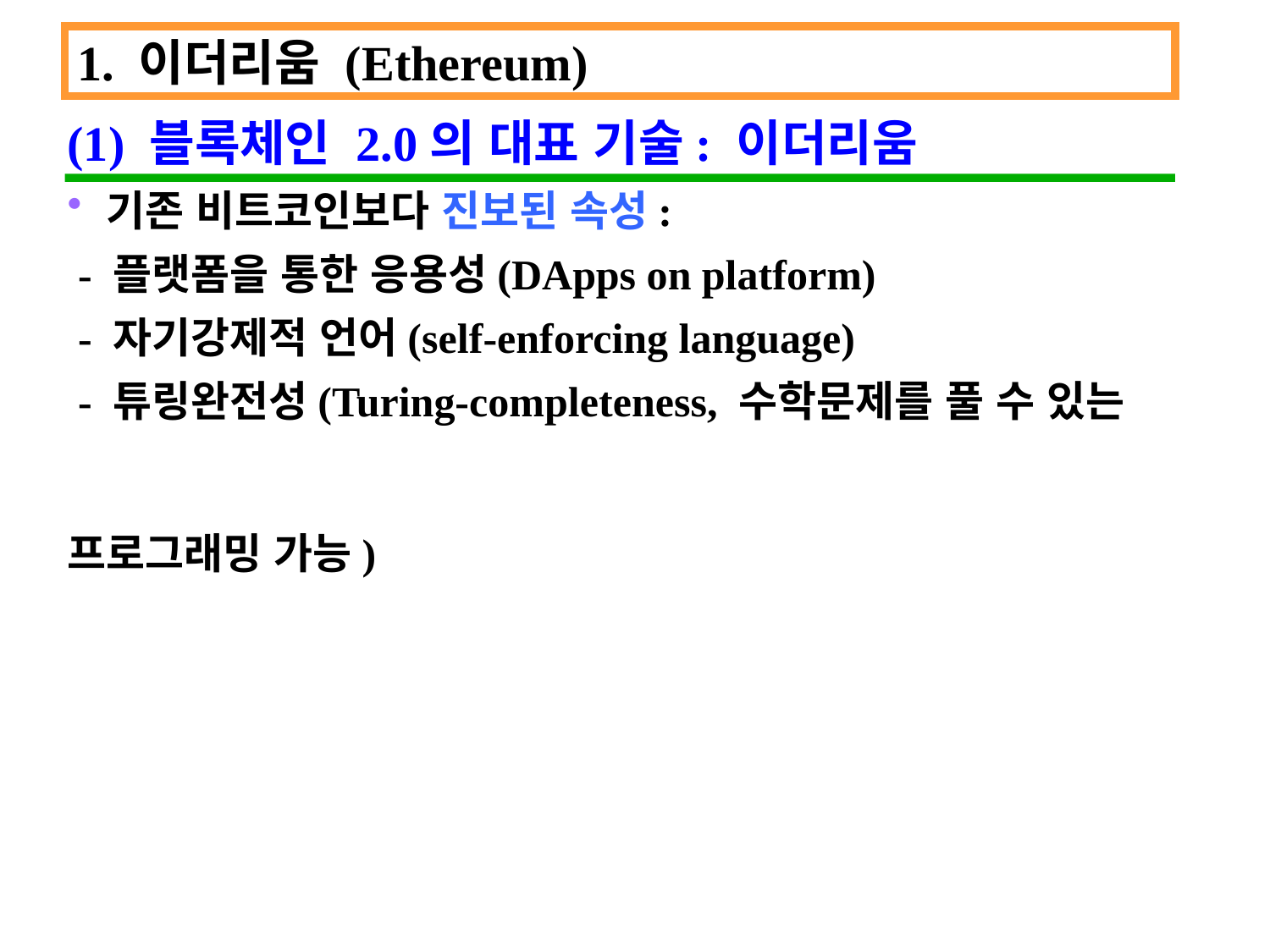

1. 이더리움 (Ethereum)
(1) 블록체인 2.0의 대표 기술: 이더리움
기존 비트코인보다 진보된 속성:
 - 플랫폼을 통한 응용성(DApps on platform)
 - 자기강제적 언어(self-enforcing language)
 - 튜링완전성(Turing-completeness, 수학문제를 풀 수 있는 																			프로그래밍 가능)